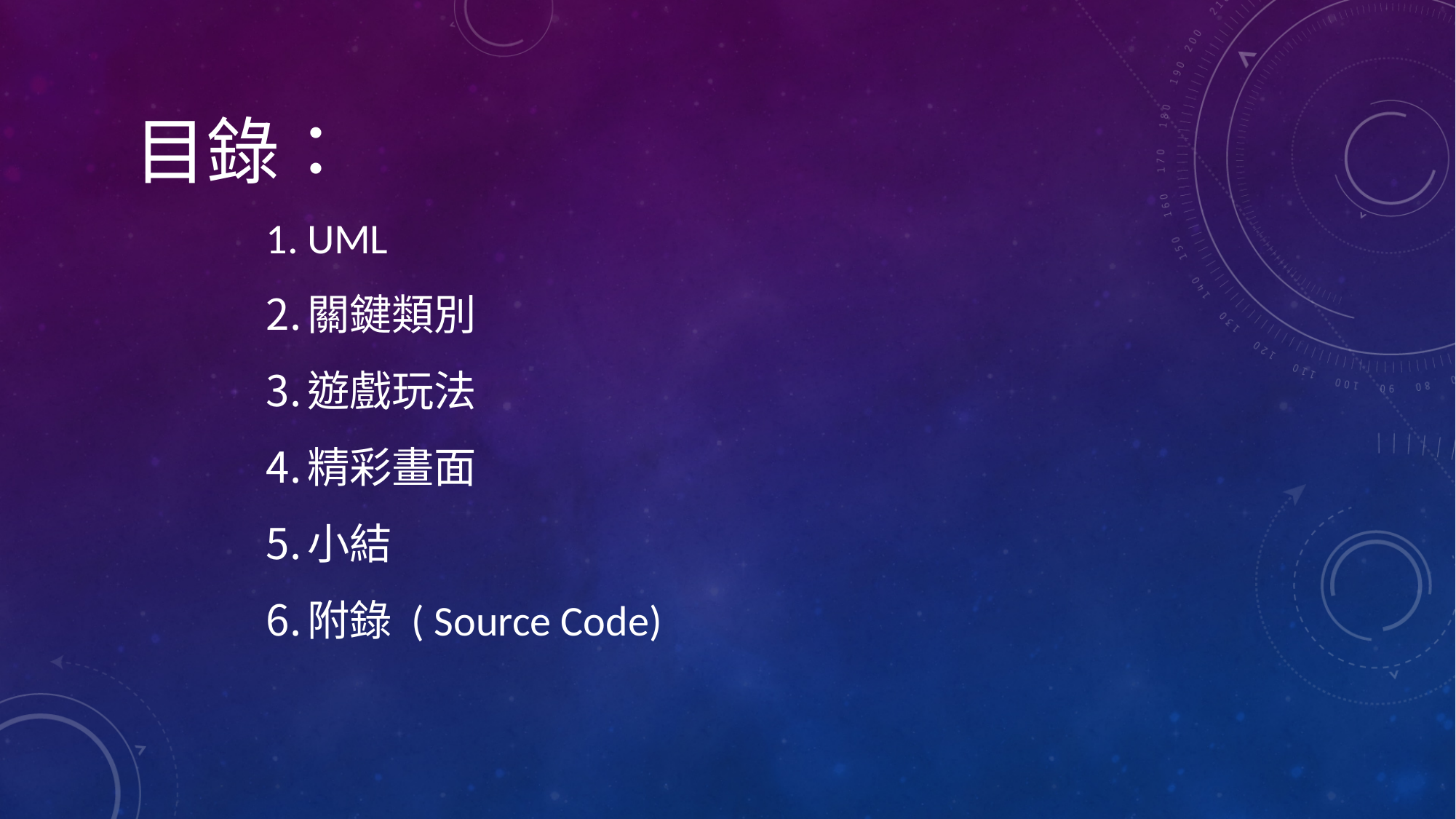

目錄：

UML
關鍵類別
遊戲玩法
精彩畫面
小結
附錄 ( Source Code)